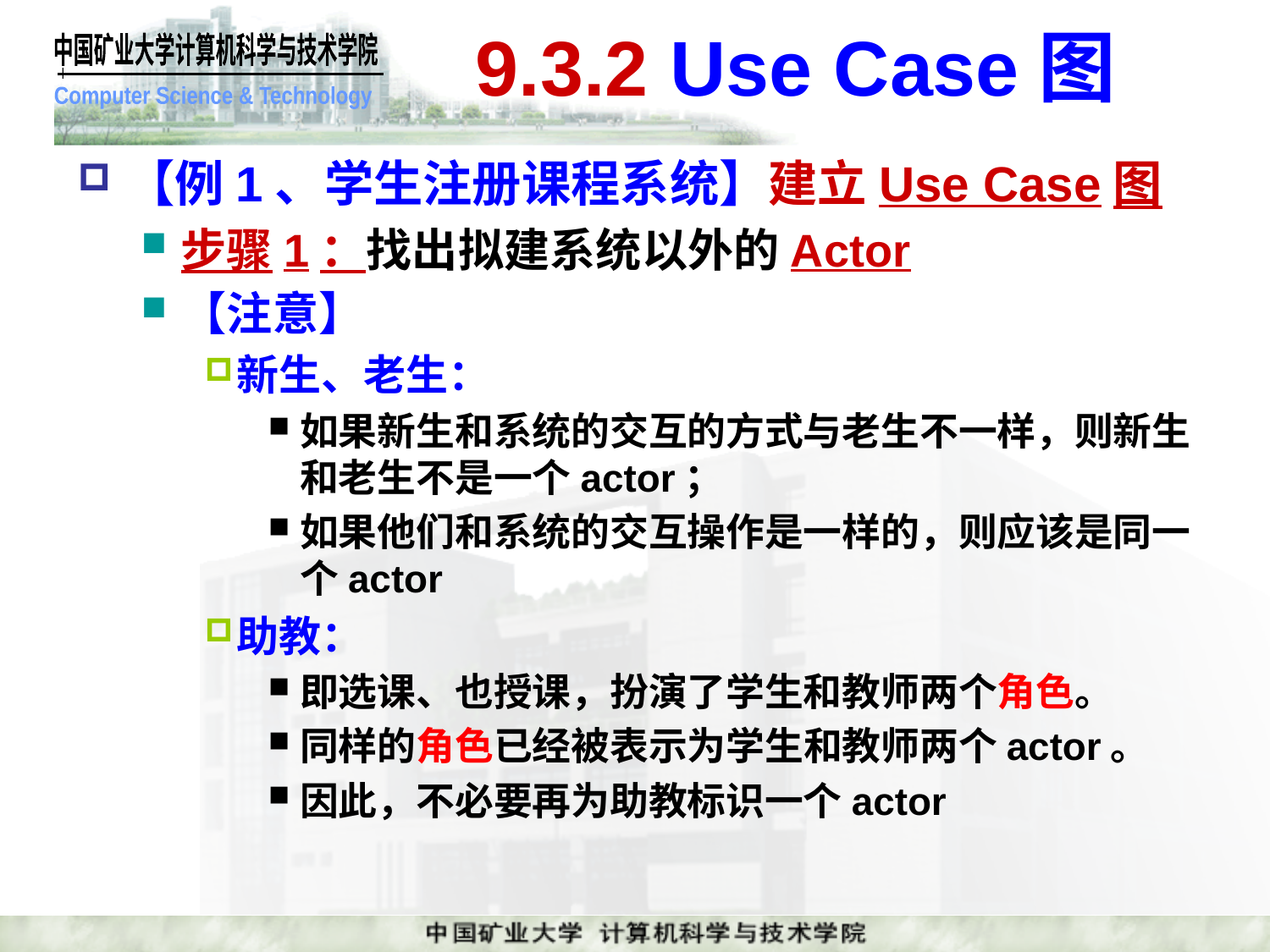

# 9.3.2 Use Case图
【例1、学生注册课程系统】建立Use Case图
步骤1：找出拟建系统以外的Actor
【注意】
新生、老生：
如果新生和系统的交互的方式与老生不一样，则新生和老生不是一个actor；
如果他们和系统的交互操作是一样的，则应该是同一个actor
助教：
即选课、也授课，扮演了学生和教师两个角色。
同样的角色已经被表示为学生和教师两个actor。
因此，不必要再为助教标识一个actor
74